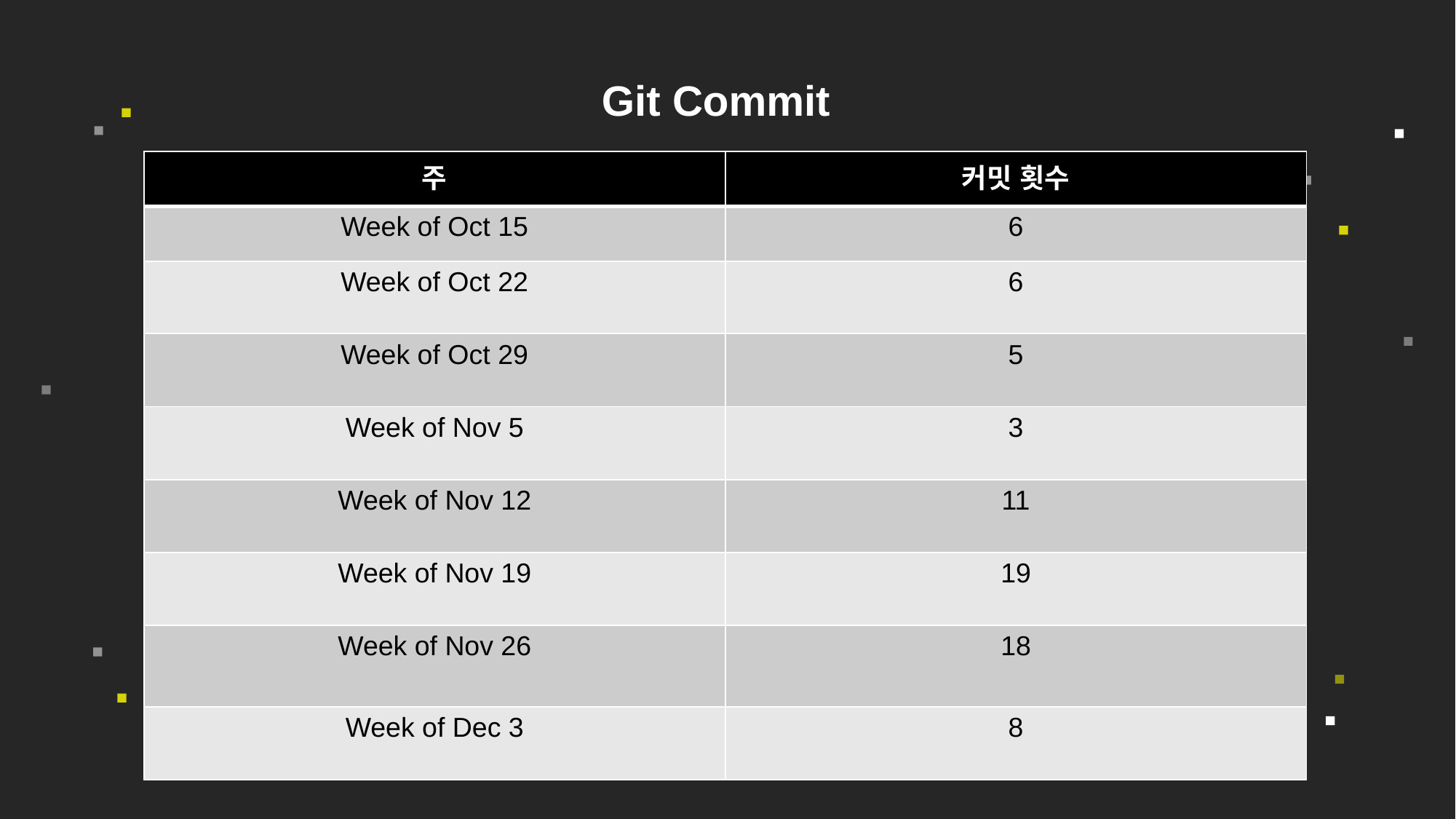

Git Commit

| 주 | 커밋 횟수 |
| --- | --- |
| Week of Oct 15 | 6 |
| Week of Oct 22 | 6 |
| Week of Oct 29 | 5 |
| Week of Nov 5 | 3 |
| Week of Nov 12 | 11 |
| Week of Nov 19 | 19 |
| Week of Nov 26 | 18 |
| Week of Dec 3 | 8 |